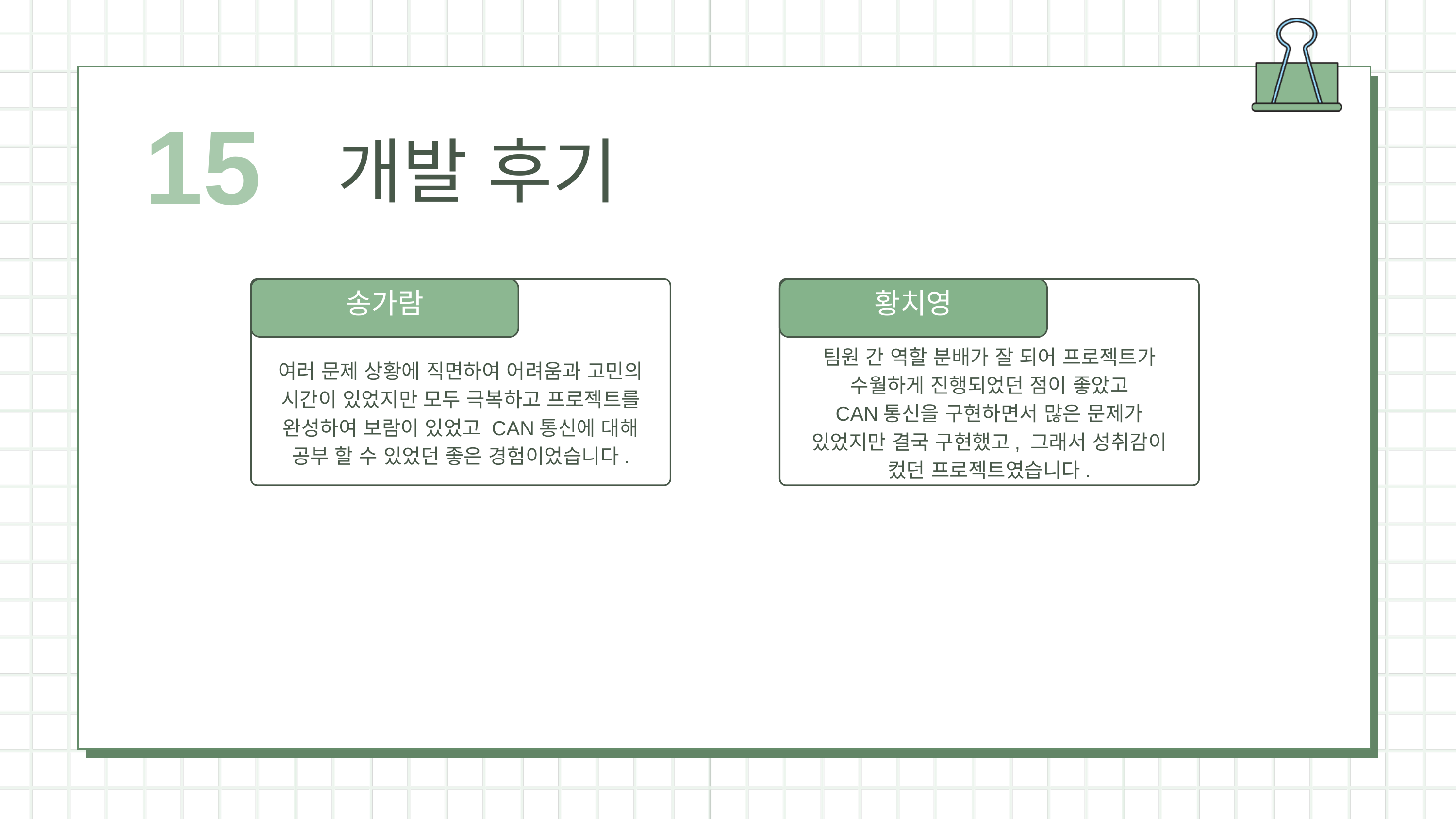

15
개발 후기

송가람

황치영
팀원 간 역할 분배가 잘 되어 프로젝트가 수월하게 진행되었던 점이 좋았고
CAN통신을 구현하면서 많은 문제가 있었지만 결국 구현했고, 그래서 성취감이 컸던 프로젝트였습니다.
여러 문제 상황에 직면하여 어려움과 고민의 시간이 있었지만 모두 극복하고 프로젝트를 완성하여 보람이 있었고 CAN통신에 대해 공부 할 수 있었던 좋은 경험이었습니다.